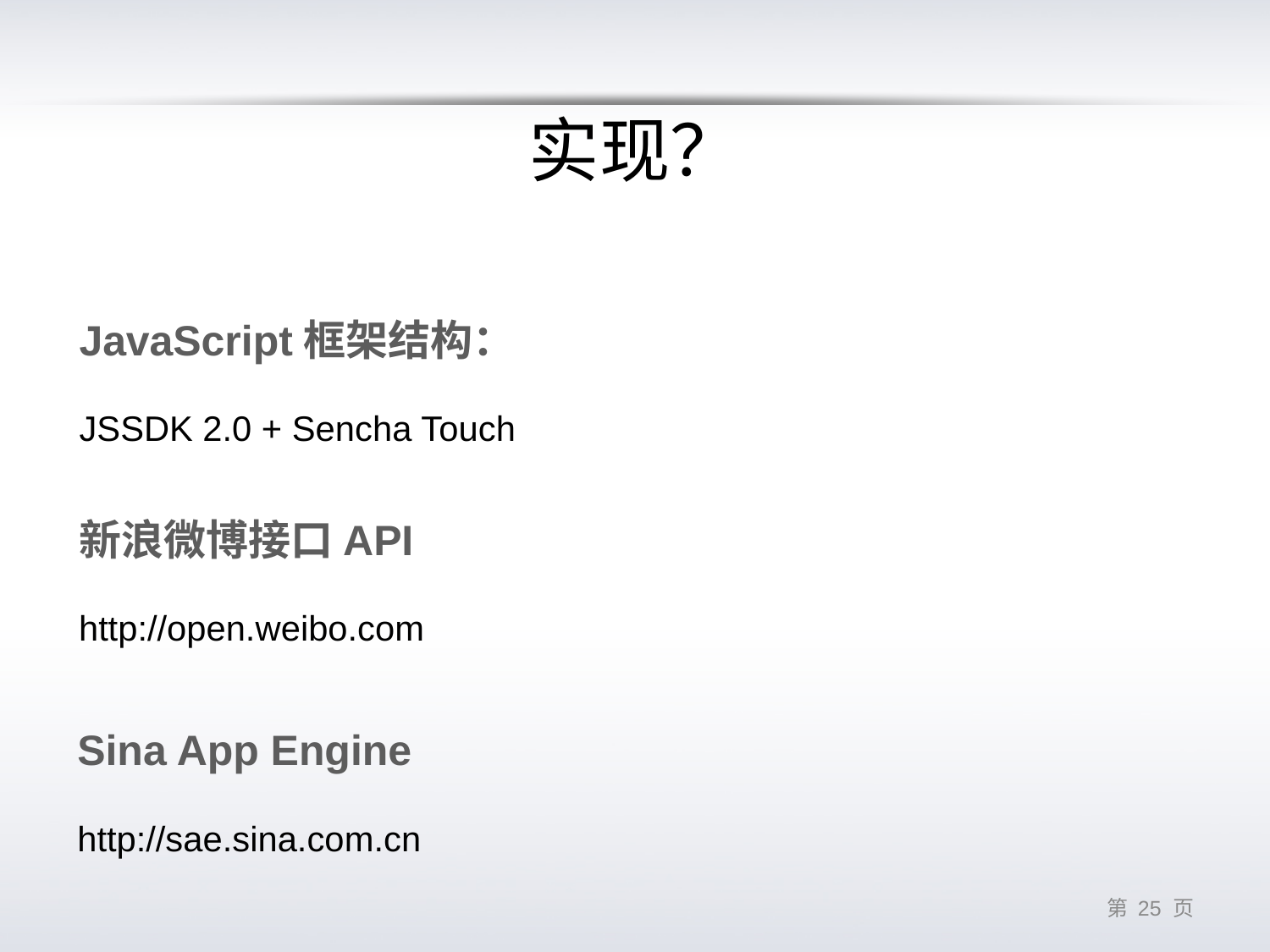

# 实现？
JavaScript框架结构：
JSSDK 2.0 + Sencha Touch
新浪微博接口API
http://open.weibo.com
Sina App Engine
http://sae.sina.com.cn
第 25 页